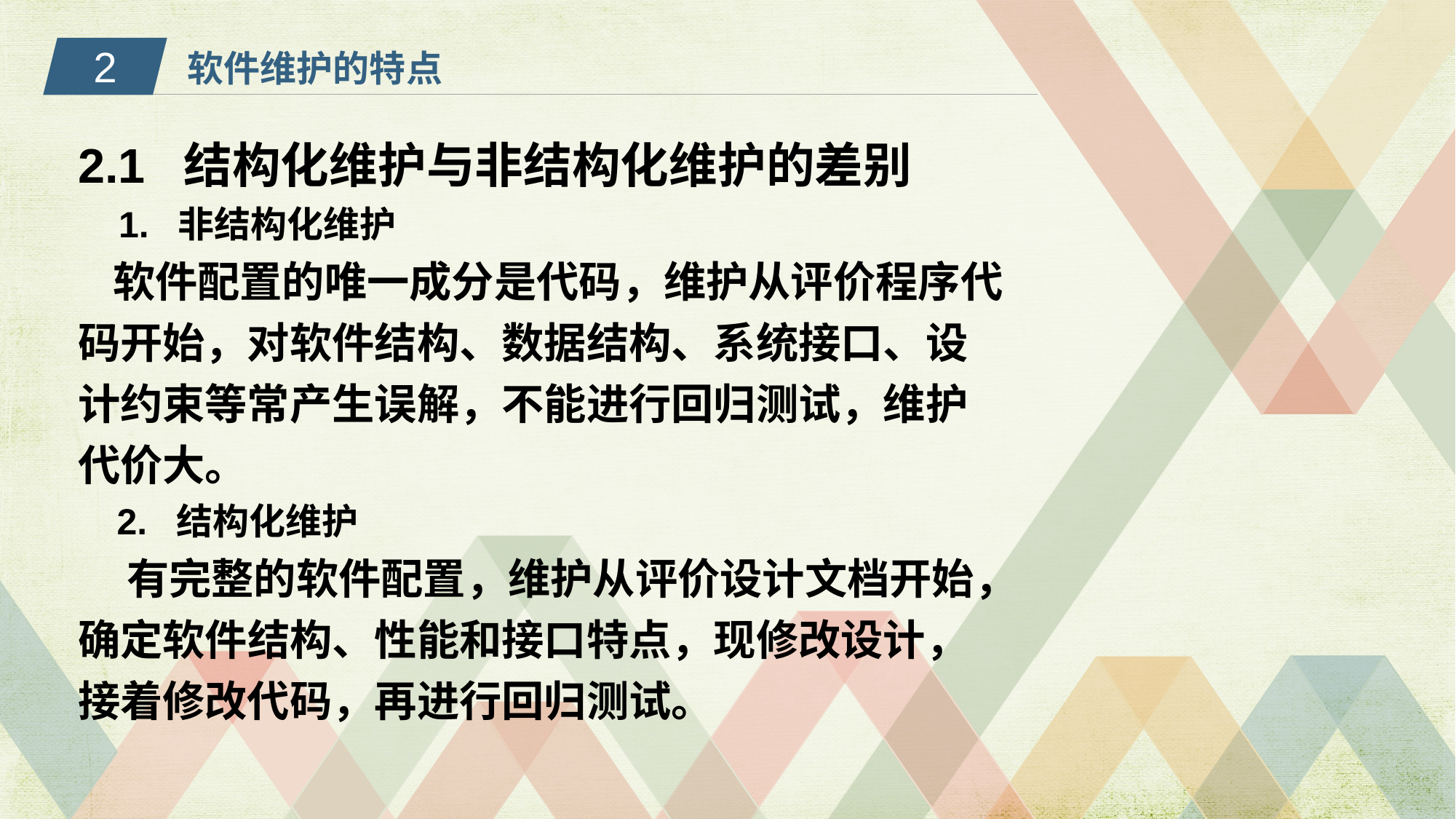

2

软件维护的特点
2.1  结构化维护与非结构化维护的差别
    1.  非结构化维护
    软件配置的唯一成分是代码，维护从评价程序代码开始，对软件结构、数据结构、系统接口、设计约束等常产生误解，不能进行回归测试，维护代价大。
    2.  结构化维护
    有完整的软件配置，维护从评价设计文档开始，确定软件结构、性能和接口特点，现修改设计，接着修改代码，再进行回归测试。